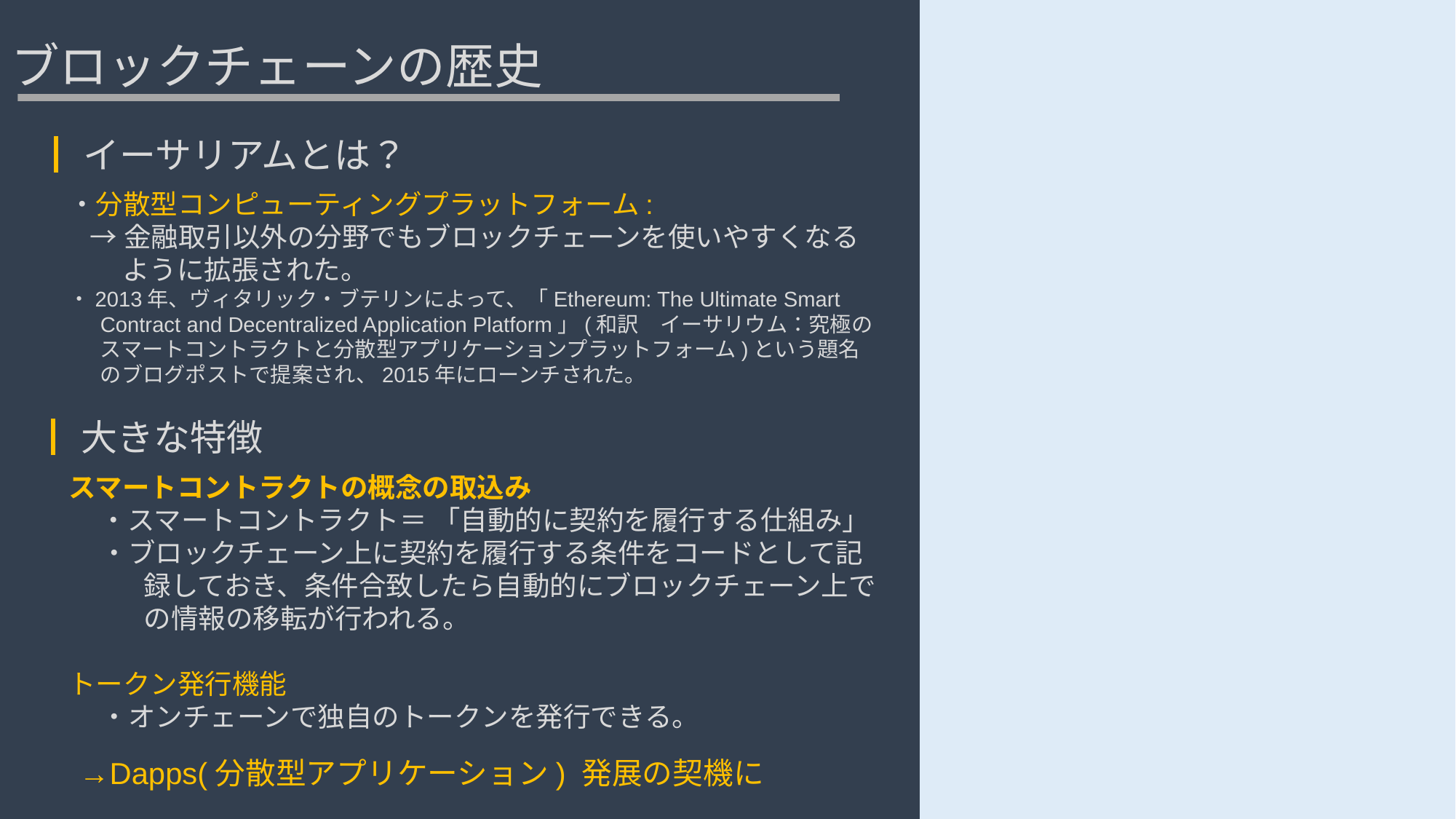

# ブロックチェーンの歴史
┃イーサリアムとは？
・分散型コンピューティングプラットフォーム:
→金融取引以外の分野でもブロックチェーンを使いやすくなるように拡張された。
・2013年、ヴィタリック・ブテリンによって、「Ethereum: The Ultimate Smart Contract and Decentralized Application Platform」(和訳　イーサリウム：究極のスマートコントラクトと分散型アプリケーションプラットフォーム)という題名のブログポストで提案され、2015年にローンチされた。
┃大きな特徴
スマートコントラクトの概念の取込み
・スマートコントラクト＝ 「自動的に契約を履行する仕組み」
・ブロックチェーン上に契約を履行する条件をコードとして記録しておき、条件合致したら自動的にブロックチェーン上での情報の移転が行われる。

トークン発行機能
・オンチェーンで独自のトークンを発行できる。
→Dapps(分散型アプリケーション) 発展の契機に